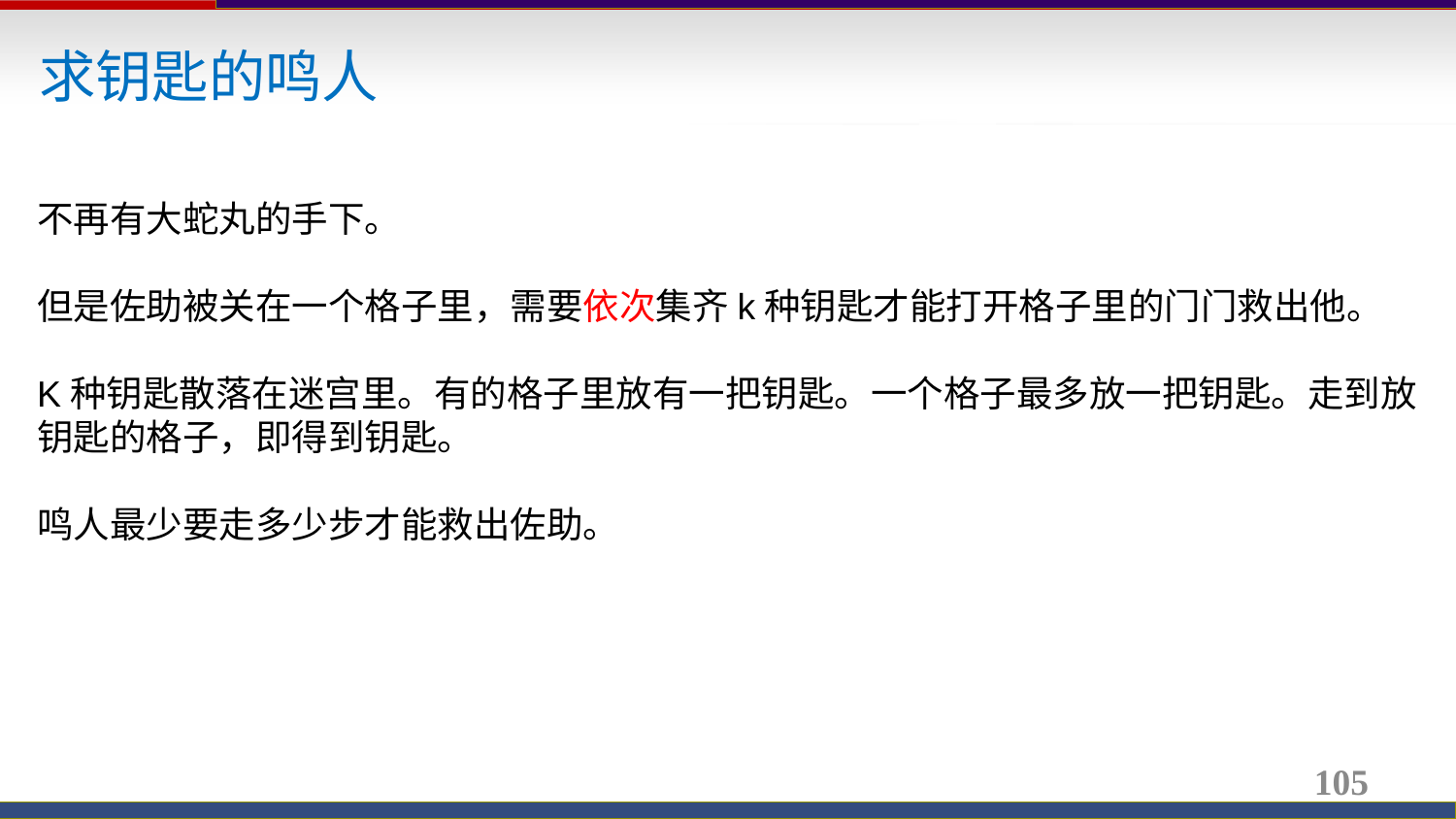

求钥匙的鸣人

不再有大蛇丸的手下。

但是佐助被关在一个格子里，需要依次集齐k种钥匙才能打开格子里的门门救出他。

K种钥匙散落在迷宫里。有的格子里放有一把钥匙。一个格子最多放一把钥匙。走到放钥匙的格子，即得到钥匙。

鸣人最少要走多少步才能救出佐助。